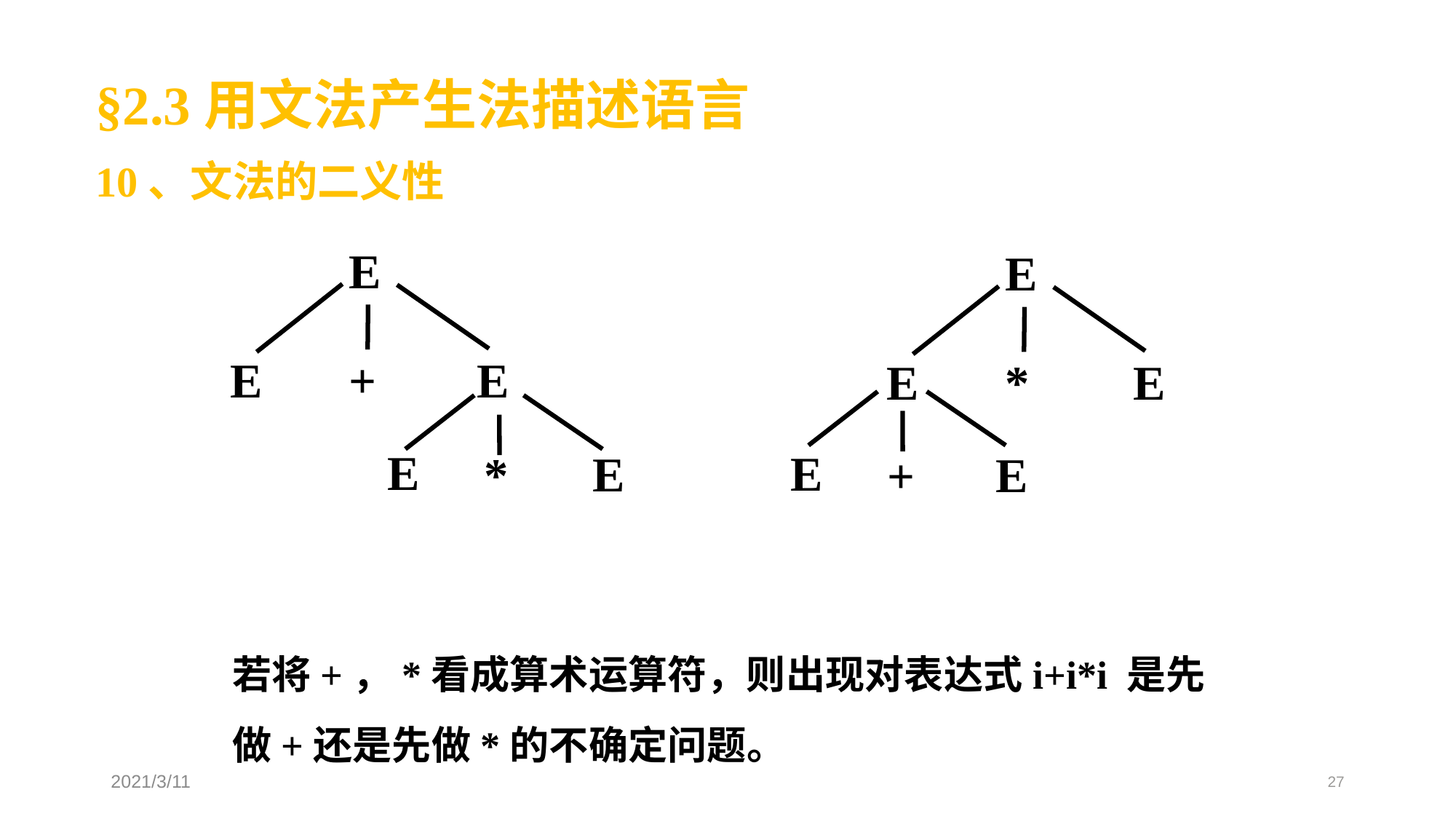

§2.3用文法产生法描述语言
10、文法的二义性
E

E
+
E

E
E
*
E

E
*
E

E
E
+
若将+，*看成算术运算符，则出现对表达式i+i*i 是先做+还是先做*的不确定问题。
2021/3/11
27